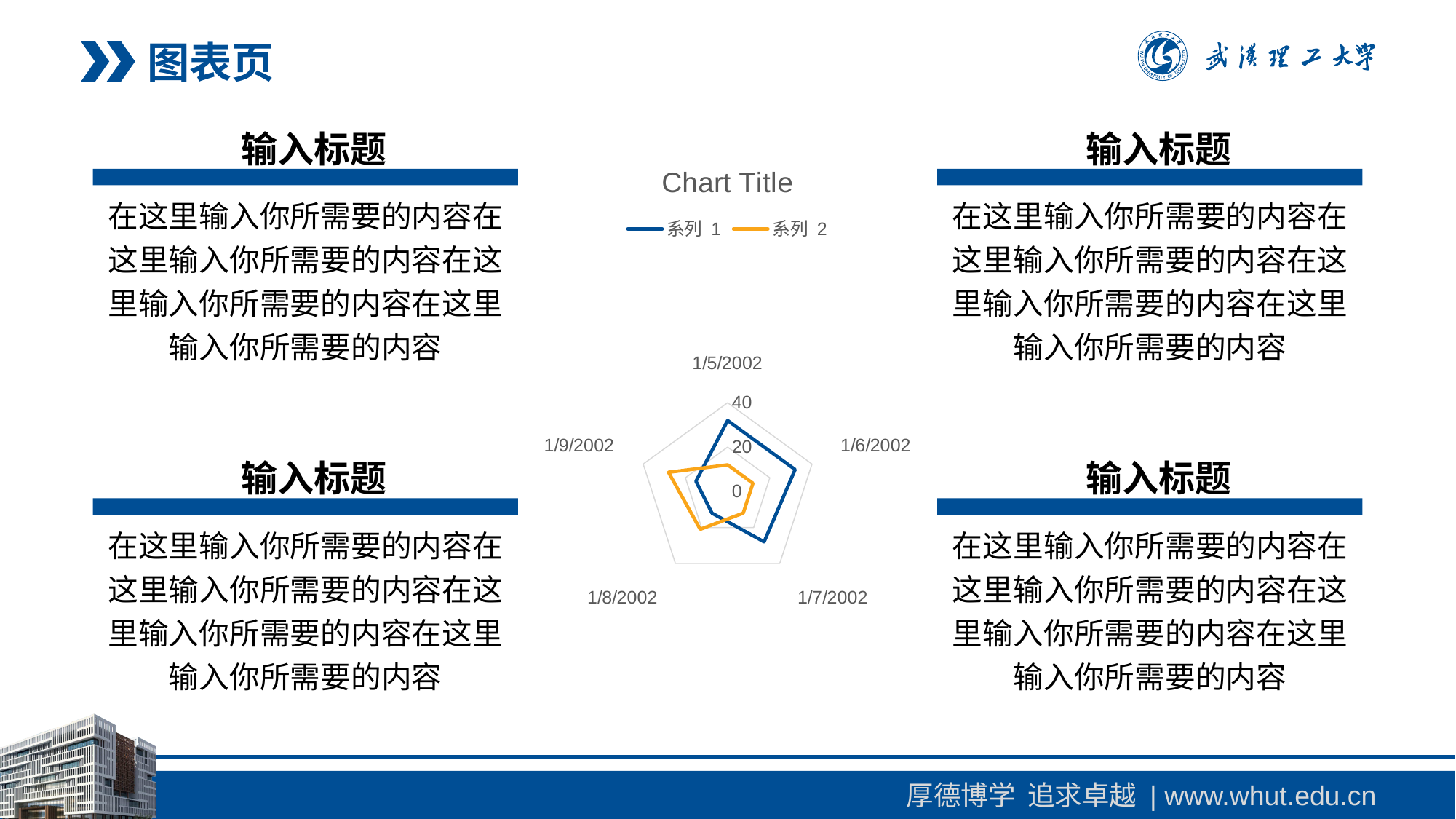

图表页
输入标题
输入标题

### Chart:

| Category | 系列 1 | 系列 2 |
|---|---|---|
| 37261 | 32.0 | 12.0 |
| 37262 | 32.0 | 12.0 |
| 37263 | 28.0 | 12.0 |
| 37264 | 12.0 | 21.0 |
| 37265 | 15.0 | 28.0 |
在这里输入你所需要的内容在这里输入你所需要的内容在这里输入你所需要的内容在这里输入你所需要的内容

在这里输入你所需要的内容在这里输入你所需要的内容在这里输入你所需要的内容在这里输入你所需要的内容

输入标题
输入标题
在这里输入你所需要的内容在这里输入你所需要的内容在这里输入你所需要的内容在这里输入你所需要的内容

在这里输入你所需要的内容在这里输入你所需要的内容在这里输入你所需要的内容在这里输入你所需要的内容